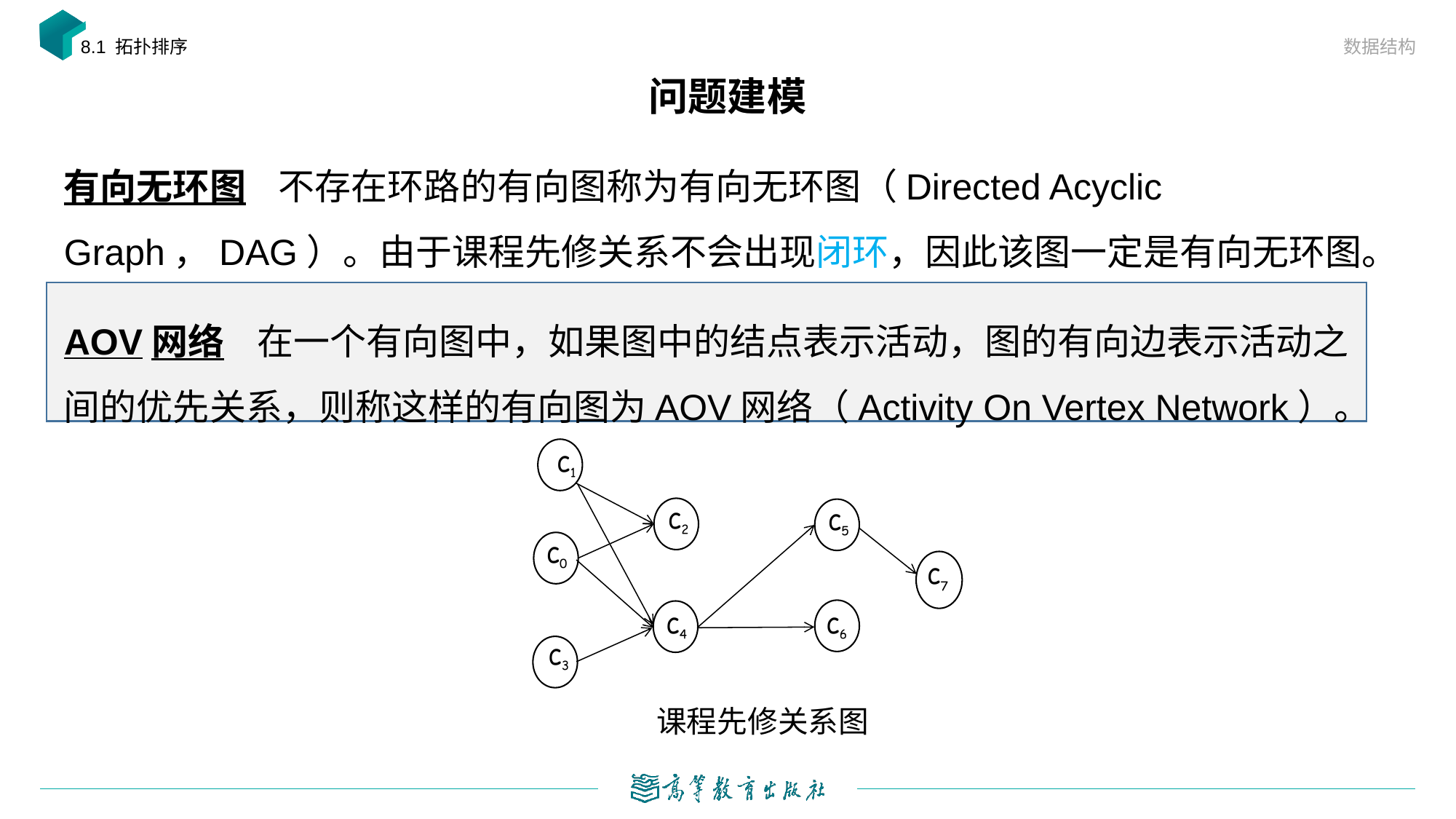

数据结构
8.1 拓扑排序
# 问题建模
有向无环图    不存在环路的有向图称为有向无环图（Directed Acyclic Graph，DAG）。由于课程先修关系不会出现闭环，因此该图一定是有向无环图。
AOV网络    在一个有向图中，如果图中的结点表示活动，图的有向边表示活动之间的优先关系，则称这样的有向图为AOV网络（Activity On Vertex Network）。

C1
C2

C5

C0

C4

C6
C3

C7
课程先修关系图